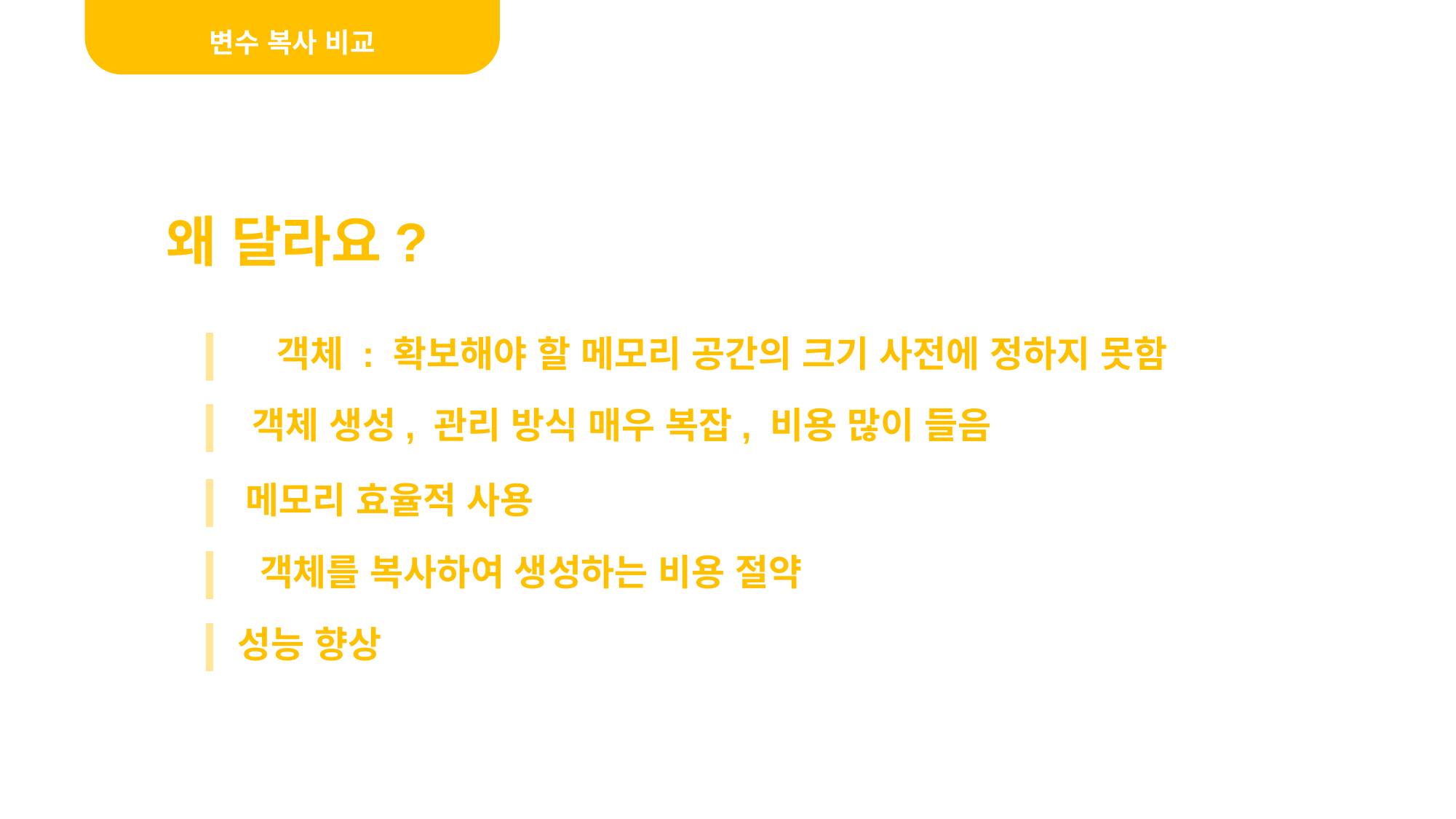

변수 복사 비교
왜 달라요?
객체 : 확보해야 할 메모리 공간의 크기 사전에 정하지 못함
객체 생성, 관리 방식 매우 복잡, 비용 많이 들음
메모리 효율적 사용
객체를 복사하여 생성하는 비용 절약
성능 향상